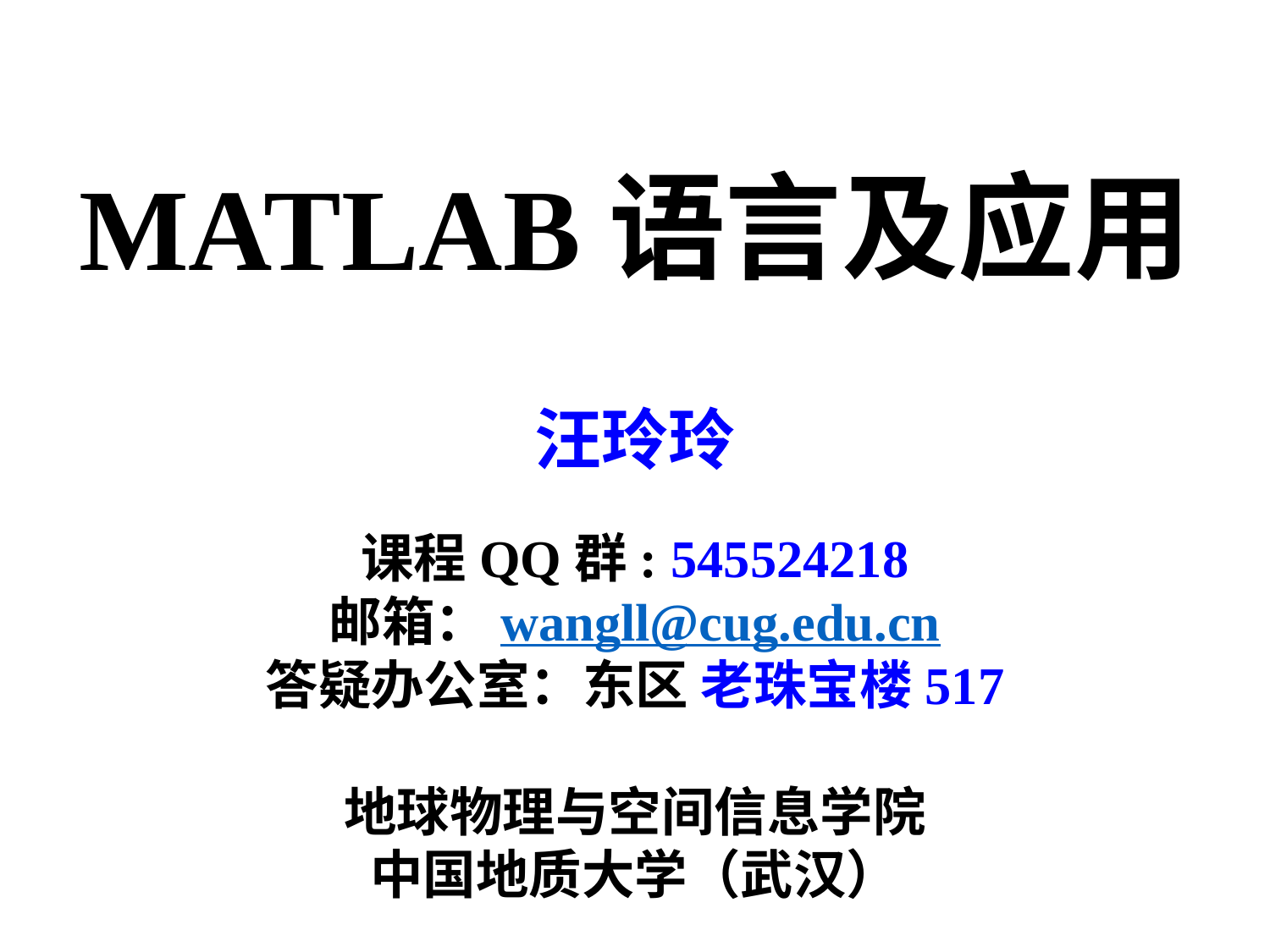

MATLAB语言及应用
汪玲玲
课程QQ群: 545524218
邮箱：wangll@cug.edu.cn
答疑办公室：东区 老珠宝楼517

地球物理与空间信息学院
中国地质大学（武汉）